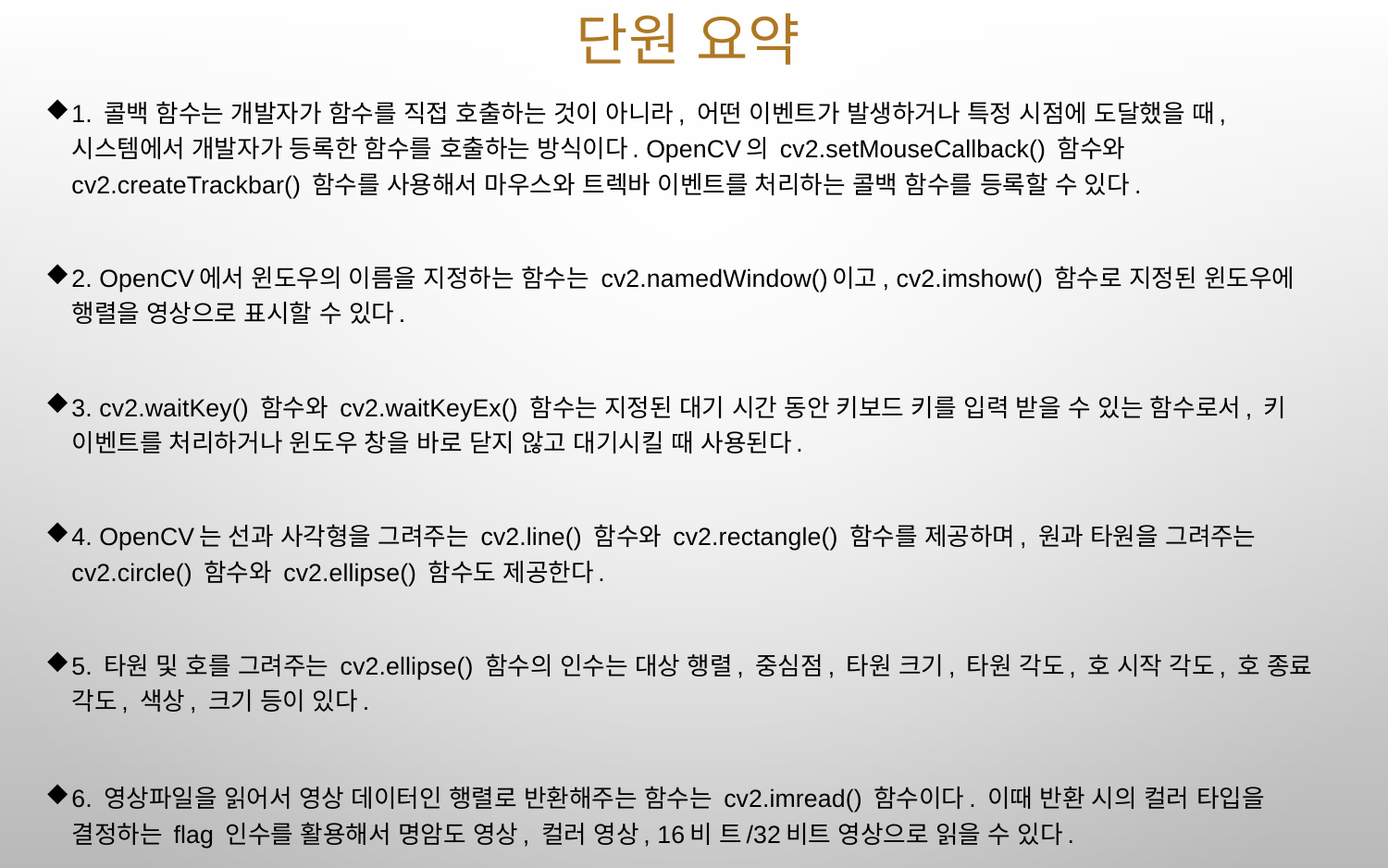

# 단원 요약
1. 콜백 함수는 개발자가 함수를 직접 호출하는 것이 아니라, 어떤 이벤트가 발생하거나 특정 시점에 도달했을 때, 시스템에서 개발자가 등록한 함수를 호출하는 방식이다. OpenCV의 cv2.setMouseCallback() 함수와 cv2.createTrackbar() 함수를 사용해서 마우스와 트렉바 이벤트를 처리하는 콜백 함수를 등록할 수 있다.

2. OpenCV에서 윈도우의 이름을 지정하는 함수는 cv2.namedWindow()이고, cv2.imshow() 함수로 지정된 윈도우에 행렬을 영상으로 표시할 수 있다.

3. cv2.waitKey() 함수와 cv2.waitKeyEx() 함수는 지정된 대기 시간 동안 키보드 키를 입력 받을 수 있는 함수로서, 키 이벤트를 처리하거나 윈도우 창을 바로 닫지 않고 대기시킬 때 사용된다.

4. OpenCV는 선과 사각형을 그려주는 cv2.line() 함수와 cv2.rectangle() 함수를 제공하며, 원과 타원을 그려주는 cv2.circle() 함수와 cv2.ellipse() 함수도 제공한다.

5. 타원 및 호를 그려주는 cv2.ellipse() 함수의 인수는 대상 행렬, 중심점, 타원 크기, 타원 각도, 호 시작 각도, 호 종료 각도, 색상, 크기 등이 있다.

6. 영상파일을 읽어서 영상 데이터인 행렬로 반환해주는 함수는 cv2.imread() 함수이다. 이때 반환 시의 컬러 타입을 결정하는 flag 인수를 활용해서 명암도 영상, 컬러 영상, 16비 트/32비트 영상으로 읽을 수 있다.